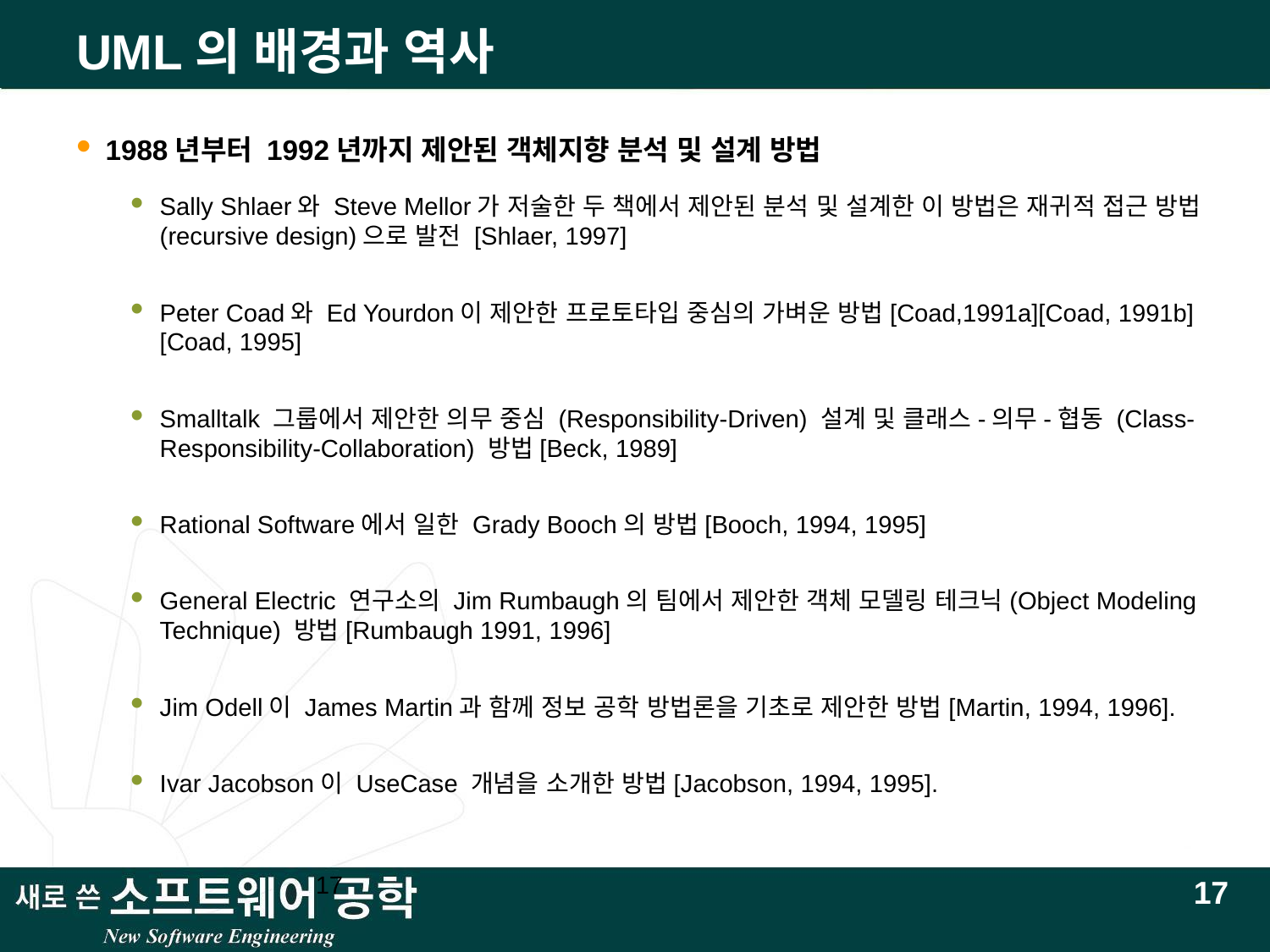

# UML의 배경과 역사
1988년부터 1992년까지 제안된 객체지향 분석 및 설계 방법

Sally Shlaer와 Steve Mellor가 저술한 두 책에서 제안된 분석 및 설계한 이 방법은 재귀적 접근 방법(recursive design)으로 발전 [Shlaer, 1997]

Peter Coad와 Ed Yourdon이 제안한 프로토타입 중심의 가벼운 방법[Coad,1991a][Coad, 1991b][Coad, 1995]

Smalltalk 그룹에서 제안한 의무 중심 (Responsibility-Driven) 설계 및 클래스-의무-협동 (Class-Responsibility-Collaboration) 방법[Beck, 1989]

Rational Software에서 일한 Grady Booch의 방법[Booch, 1994, 1995]

General Electric 연구소의 Jim Rumbaugh의 팀에서 제안한 객체 모델링 테크닉(Object Modeling Technique) 방법[Rumbaugh 1991, 1996]

Jim Odell이 James Martin과 함께 정보 공학 방법론을 기초로 제안한 방법[Martin, 1994, 1996].

Ivar Jacobson이 UseCase 개념을 소개한 방법[Jacobson, 1994, 1995].

17